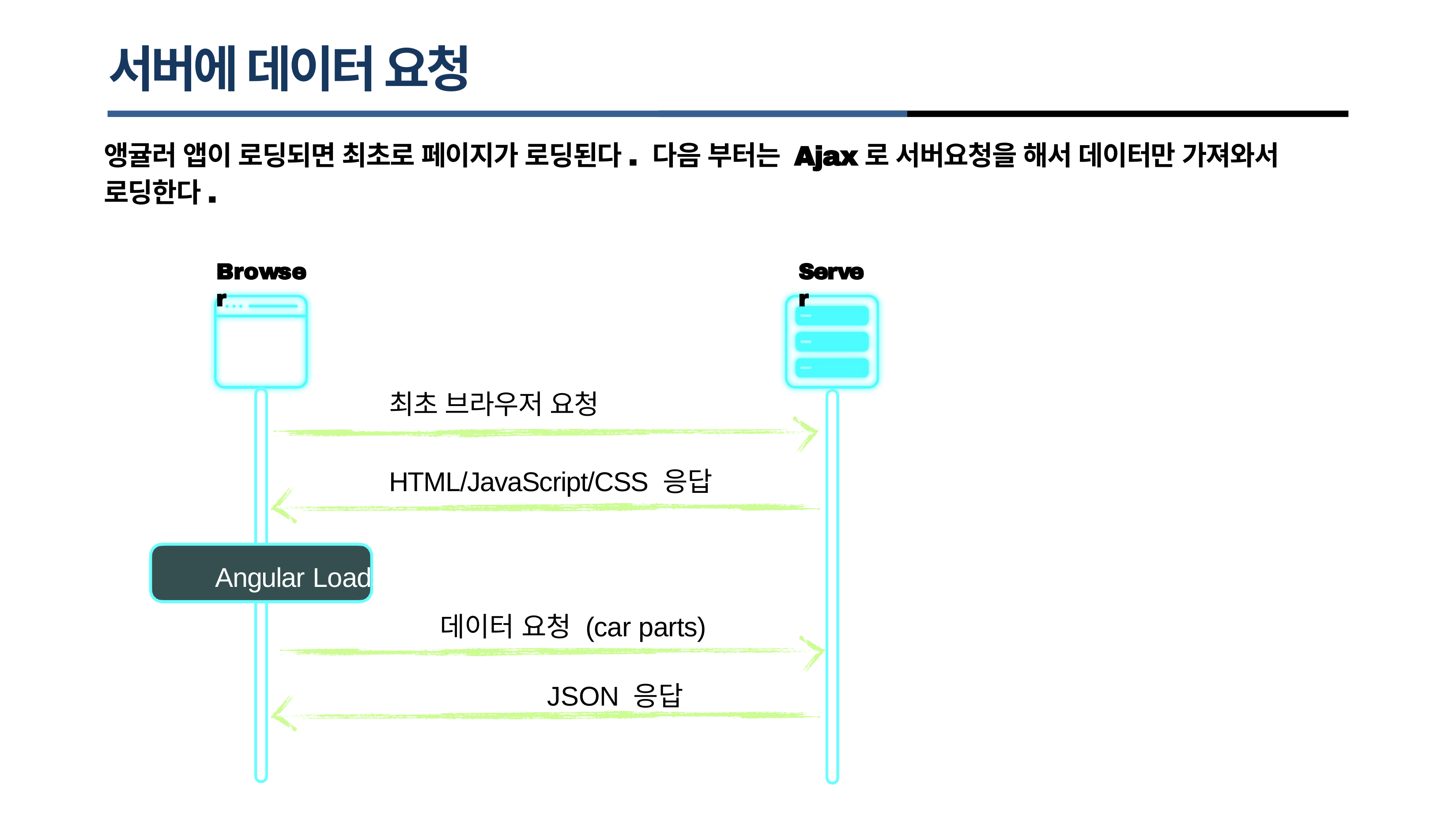

# 서버에 데이터 요청
앵귤러 앱이 로딩되면 최초로 페이지가 로딩된다. 다음 부터는 Ajax로 서버요청을 해서 데이터만 가져와서 로딩한다.
Browser
Server

최초 브라우저 요청

HTML/JavaScript/CSS 응답

Angular Loads
데이터 요청 (car parts)

JSON 응답